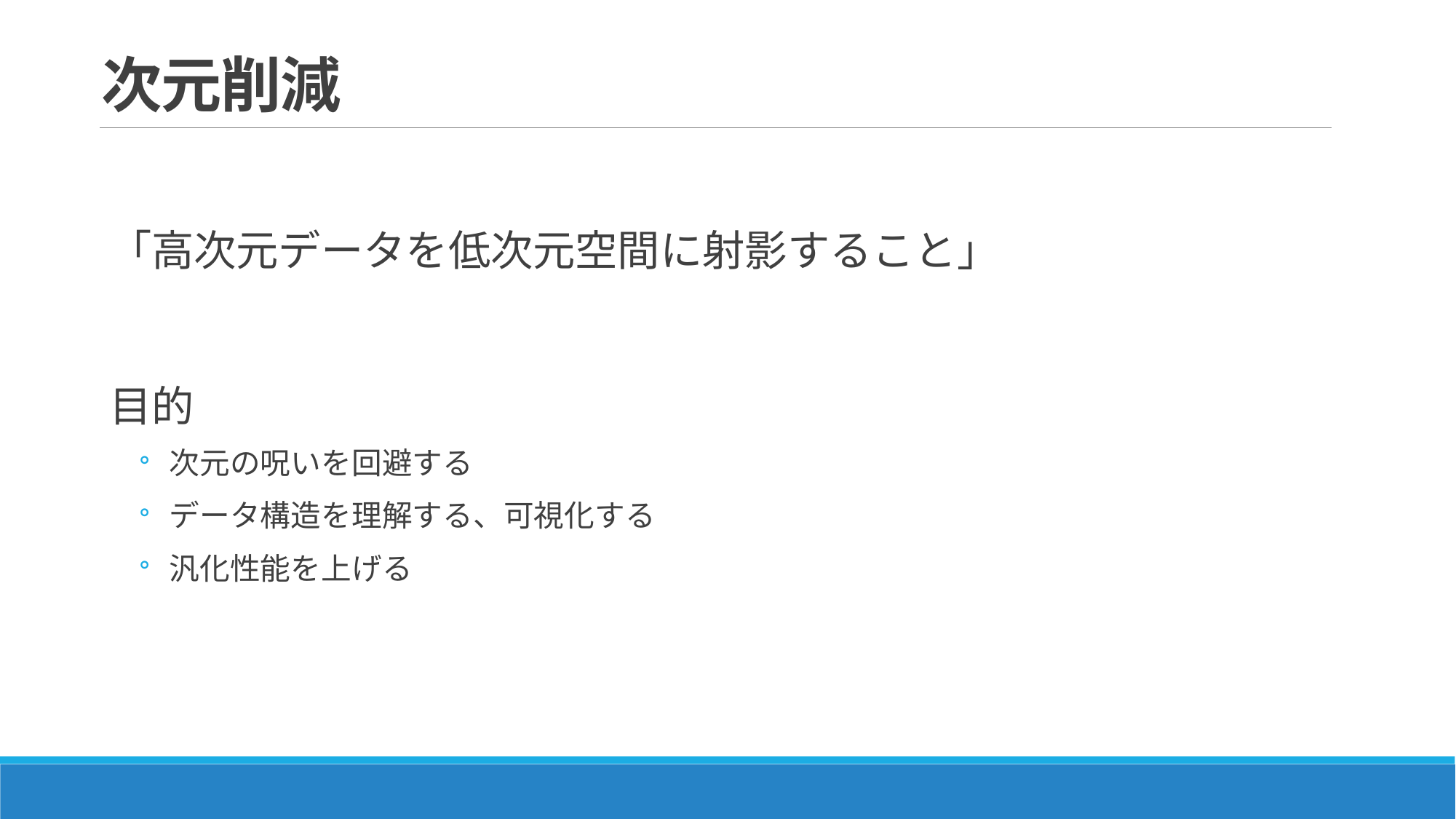

# 次元削減

「高次元データを低次元空間に射影すること」

目的
次元の呪いを回避する
データ構造を理解する、可視化する
汎化性能を上げる